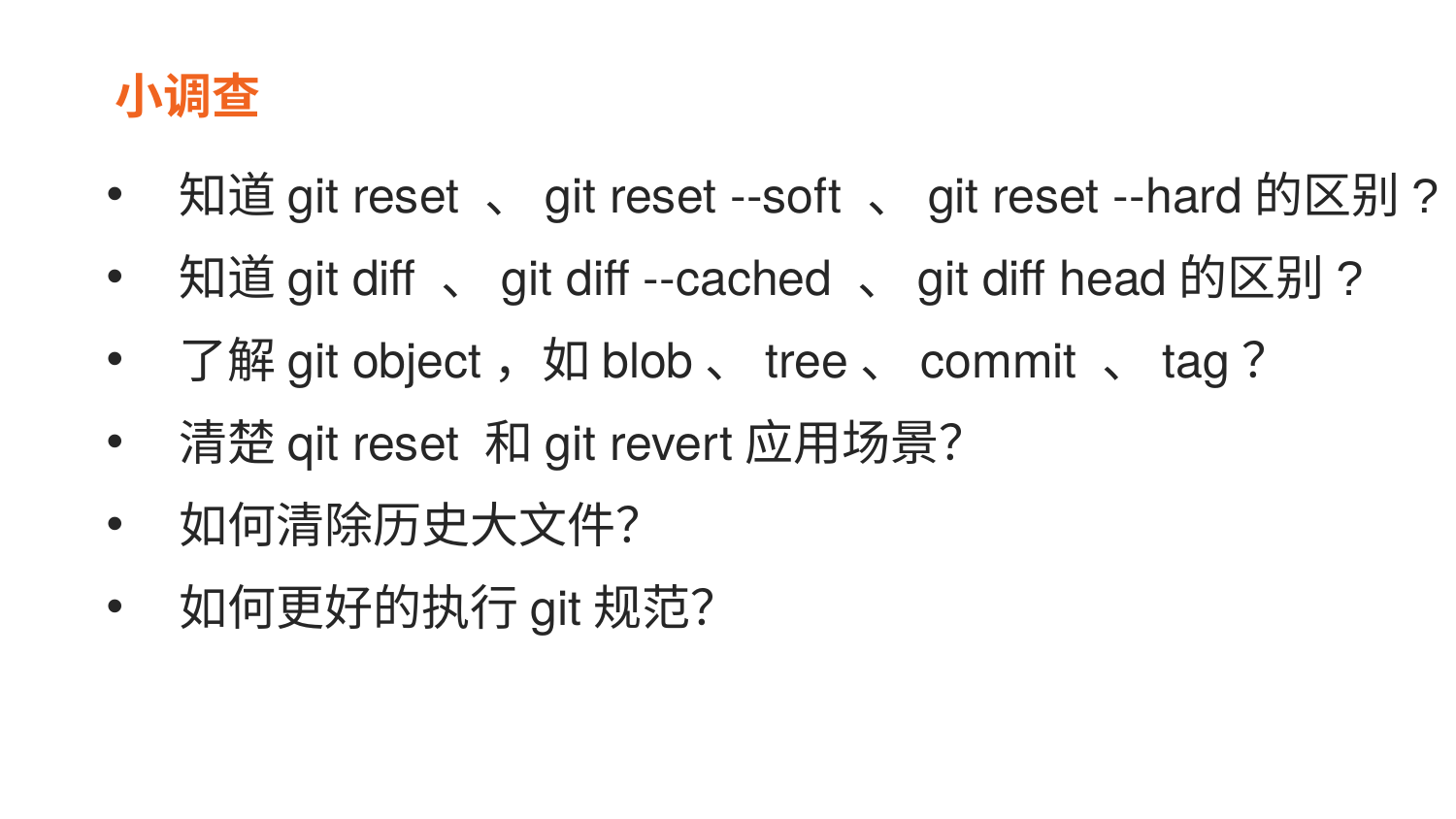

# 小调查
知道git reset 、git reset --soft 、git reset --hard的区别?
知道git diff 、git diff --cached 、git diff head的区别?
了解git object，如blob、tree、commit 、tag？
清楚qit reset 和git revert应用场景？
如何清除历史大文件？
如何更好的执行git规范？